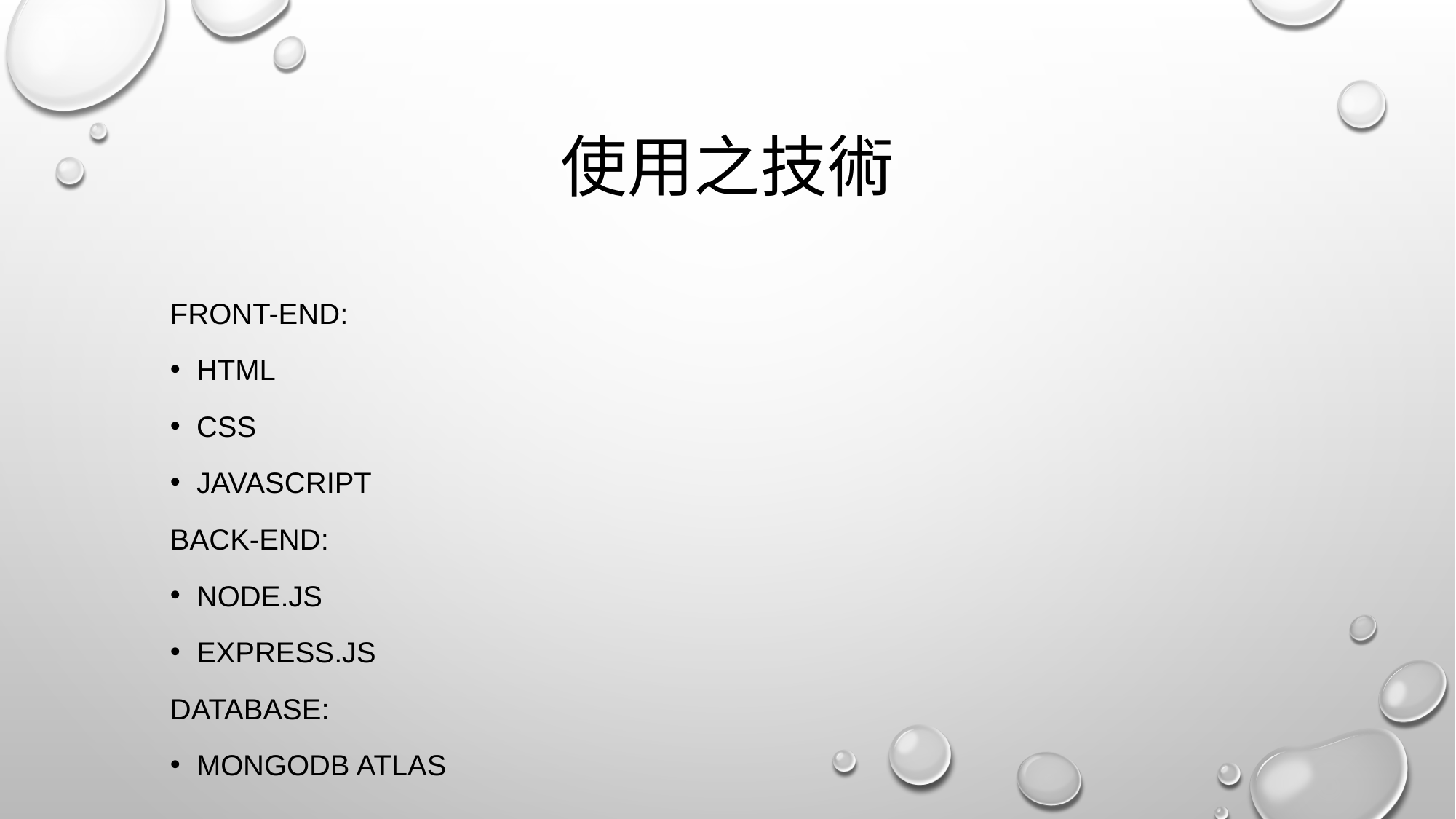

# 使用之技術
Front-end:
Html
Css
Javascript
Back-end:
node.js
Express.js
Database:
Mongodb atlas